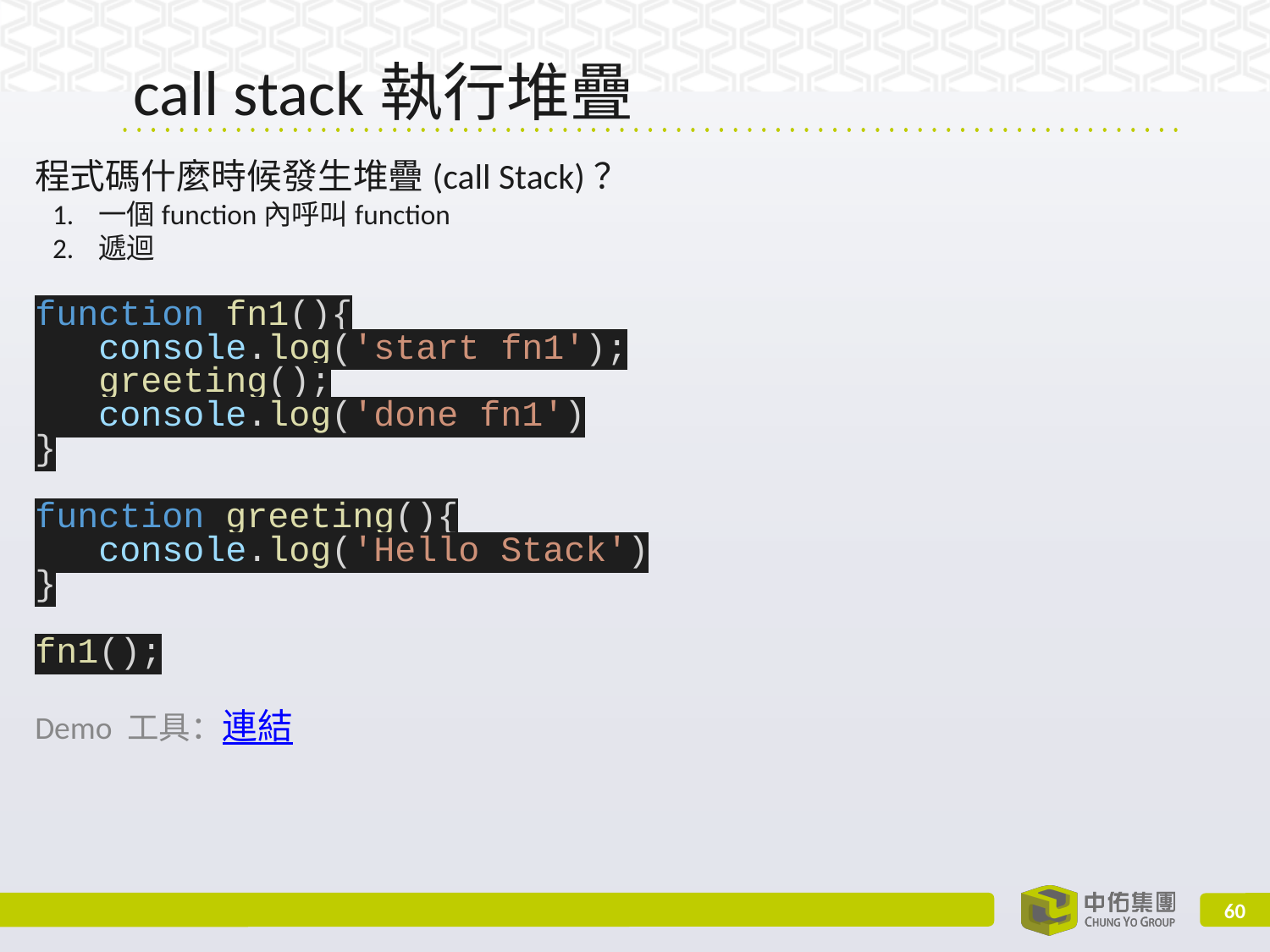

# call stack執行堆疊
程式碼什麼時候發生堆疊(call Stack)？
一個function內呼叫function
遞迴

function fn1(){
   console.log('start fn1');
   greeting();
   console.log('done fn1')
}

function greeting(){
   console.log('Hello Stack')
}

fn1();

Demo 工具：連結

60